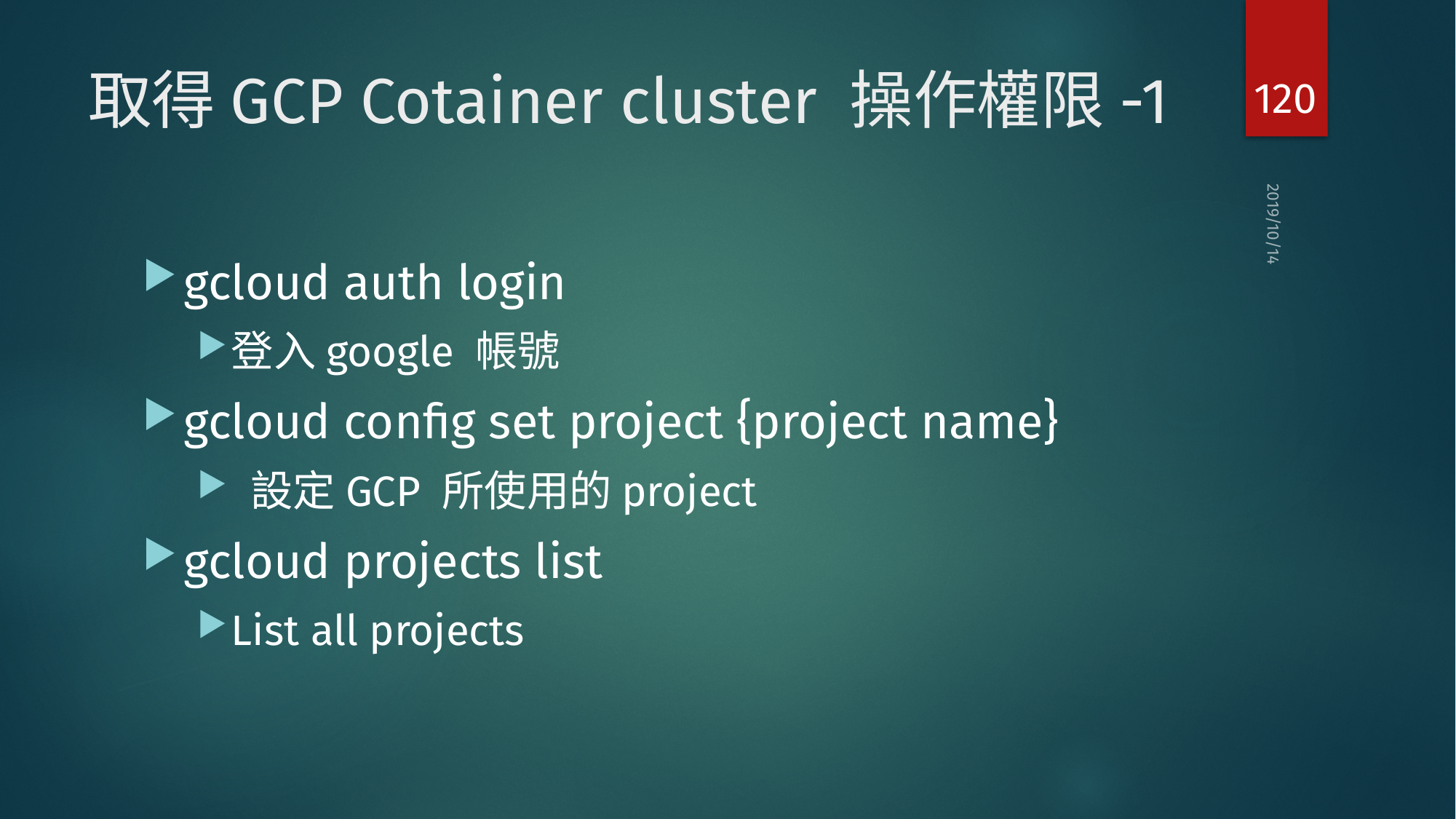

120
# 取得GCP Cotainer cluster 操作權限-1
2019/10/14
gcloud auth login
登入google 帳號
gcloud config set project {project name}
 設定GCP 所使用的project
gcloud projects list
List all projects